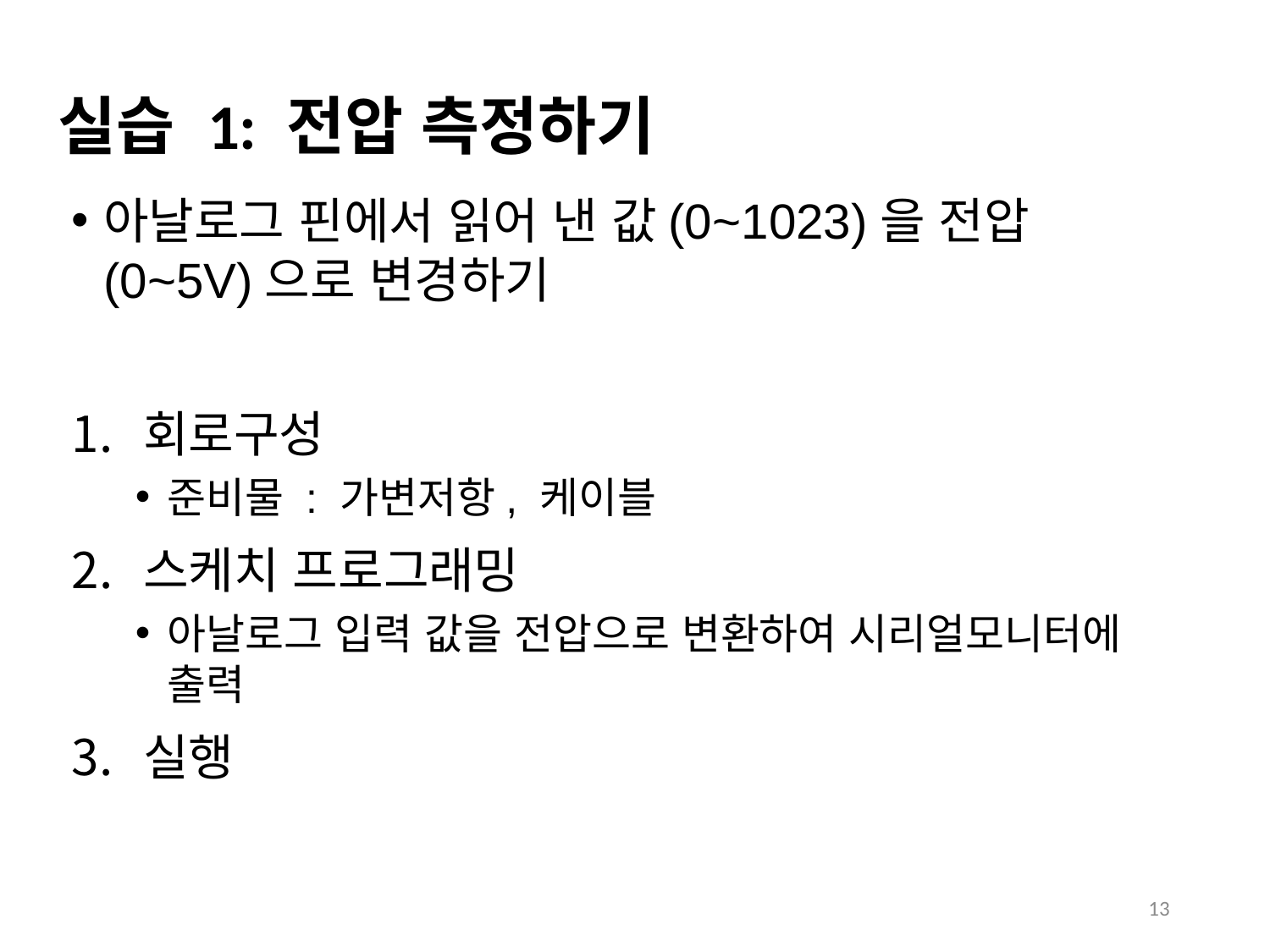

# 실습 1: 전압 측정하기
아날로그 핀에서 읽어 낸 값(0~1023)을 전압(0~5V)으로 변경하기

회로구성
준비물 : 가변저항, 케이블
스케치 프로그래밍
아날로그 입력 값을 전압으로 변환하여 시리얼모니터에 출력
실행

13